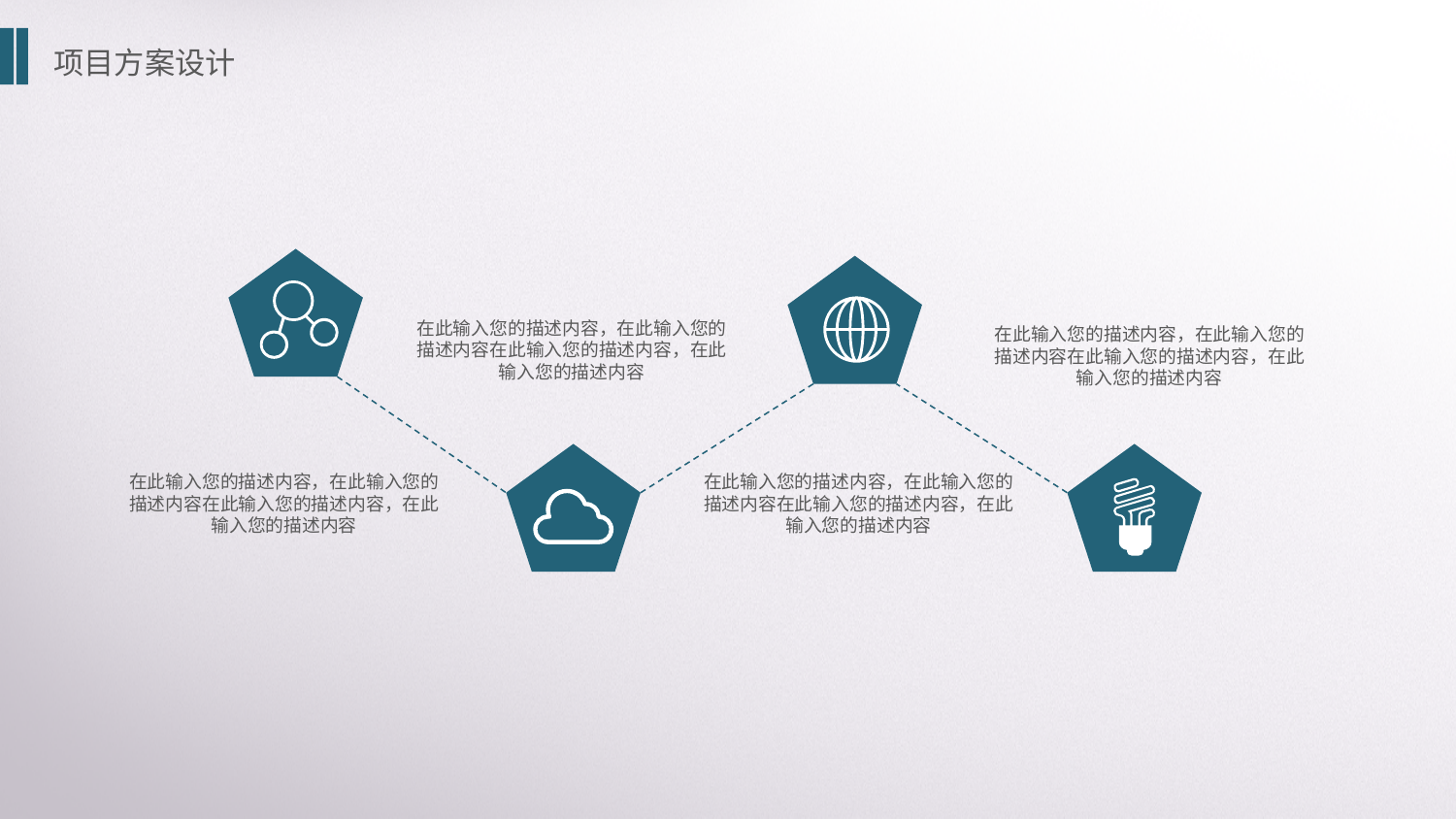

项目方案设计

在此输入您的描述内容，在此输入您的描述内容在此输入您的描述内容，在此输入您的描述内容
在此输入您的描述内容，在此输入您的描述内容在此输入您的描述内容，在此输入您的描述内容

在此输入您的描述内容，在此输入您的描述内容在此输入您的描述内容，在此输入您的描述内容
在此输入您的描述内容，在此输入您的描述内容在此输入您的描述内容，在此输入您的描述内容